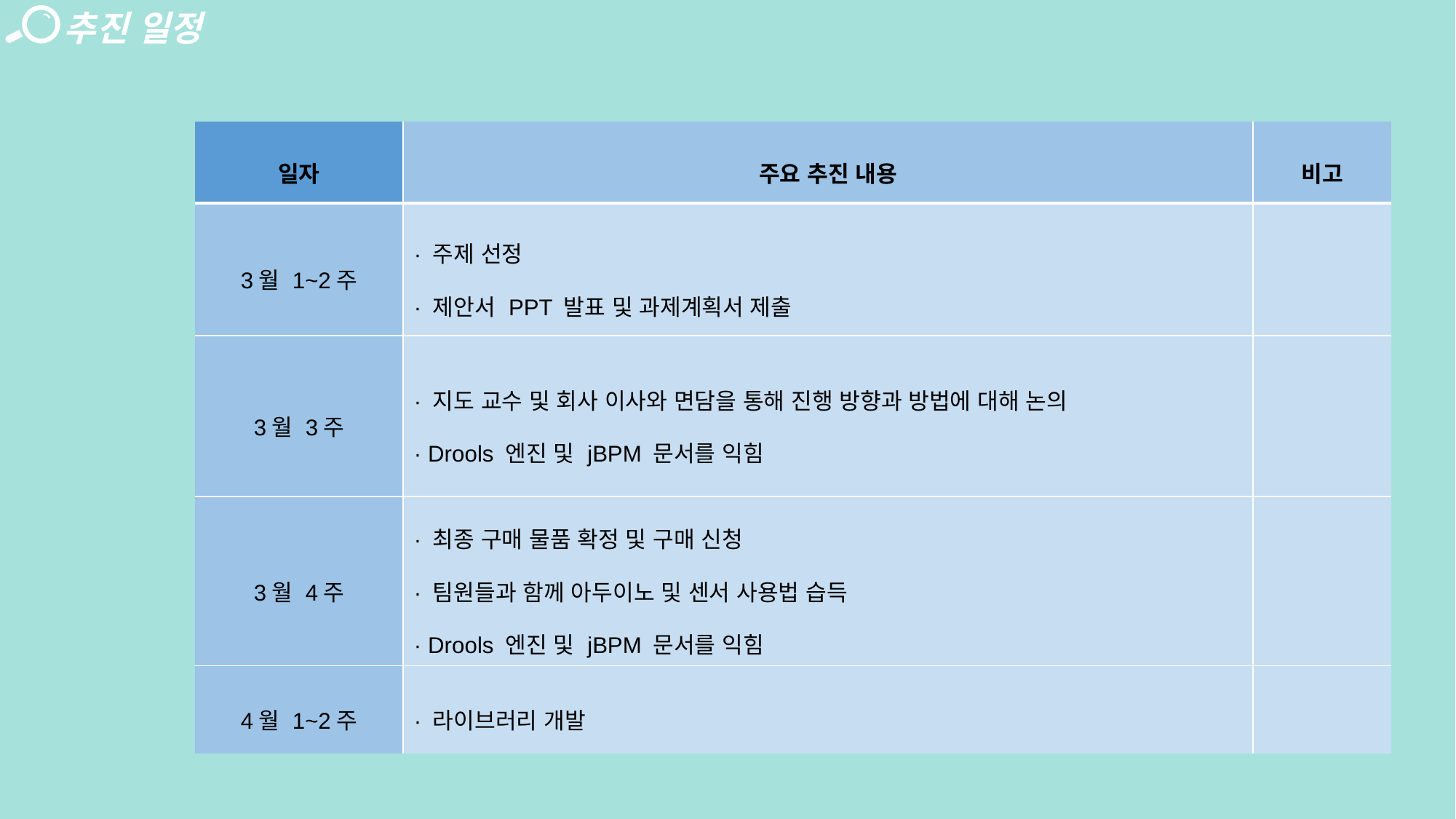

추진 일정

| 일자 | 주요 추진 내용 | 비고 |
| --- | --- | --- |
| 3월 1~2주 | · 주제 선정 · 제안서 PPT 발표 및 과제계획서 제출 |  |
| 3월 3주 | · 지도 교수 및 회사 이사와 면담을 통해 진행 방향과 방법에 대해 논의 · Drools 엔진 및 jBPM 문서를 익힘 |  |
| 3월 4주 | · 최종 구매 물품 확정 및 구매 신청 · 팀원들과 함께 아두이노 및 센서 사용법 습득 · Drools 엔진 및 jBPM 문서를 익힘 |  |
| 4월 1~2주 | · 라이브러리 개발 |  |